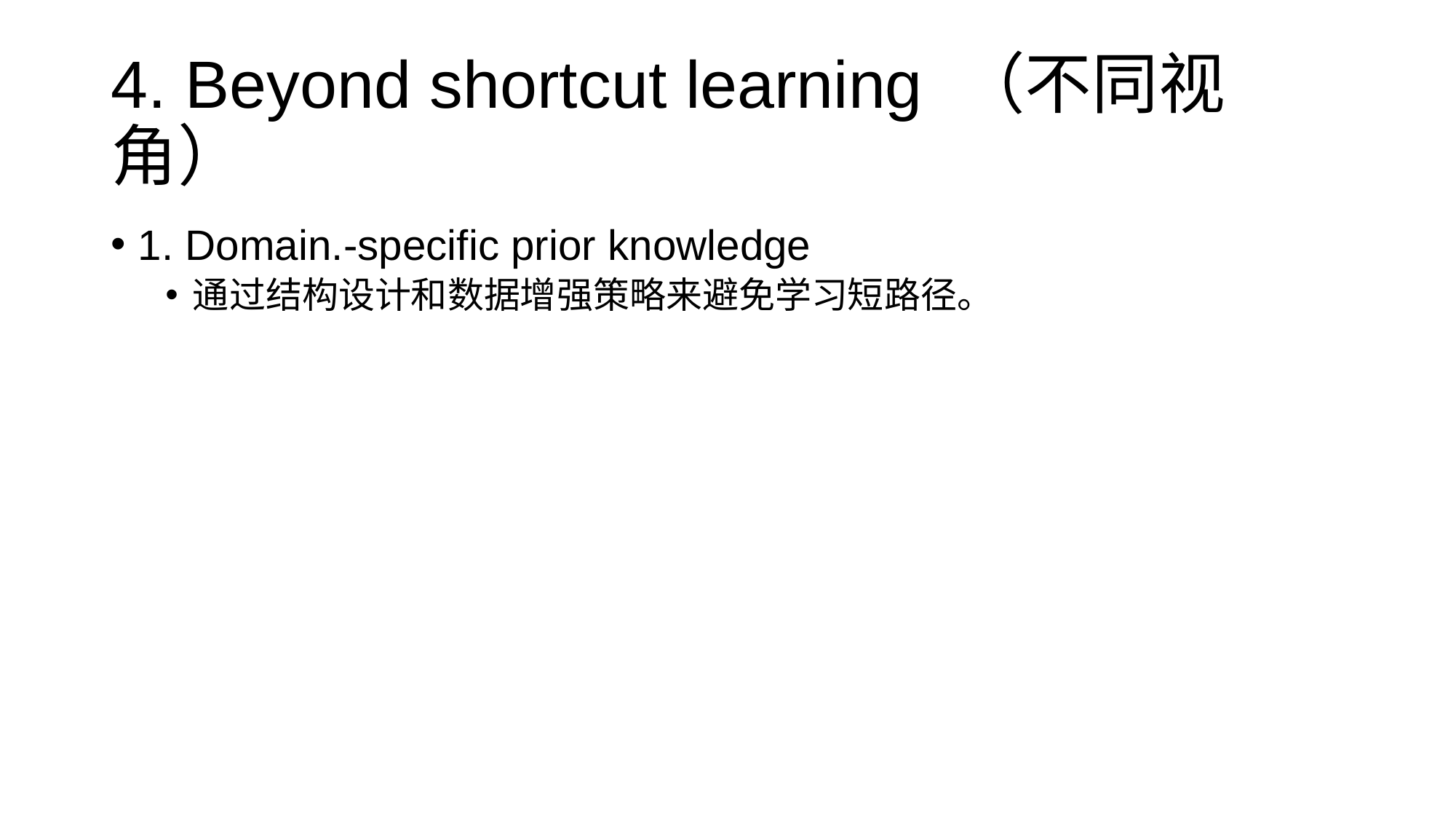

# 4. Beyond shortcut learning （不同视角）
1. Domain.-specific prior knowledge
通过结构设计和数据增强策略来避免学习短路径。